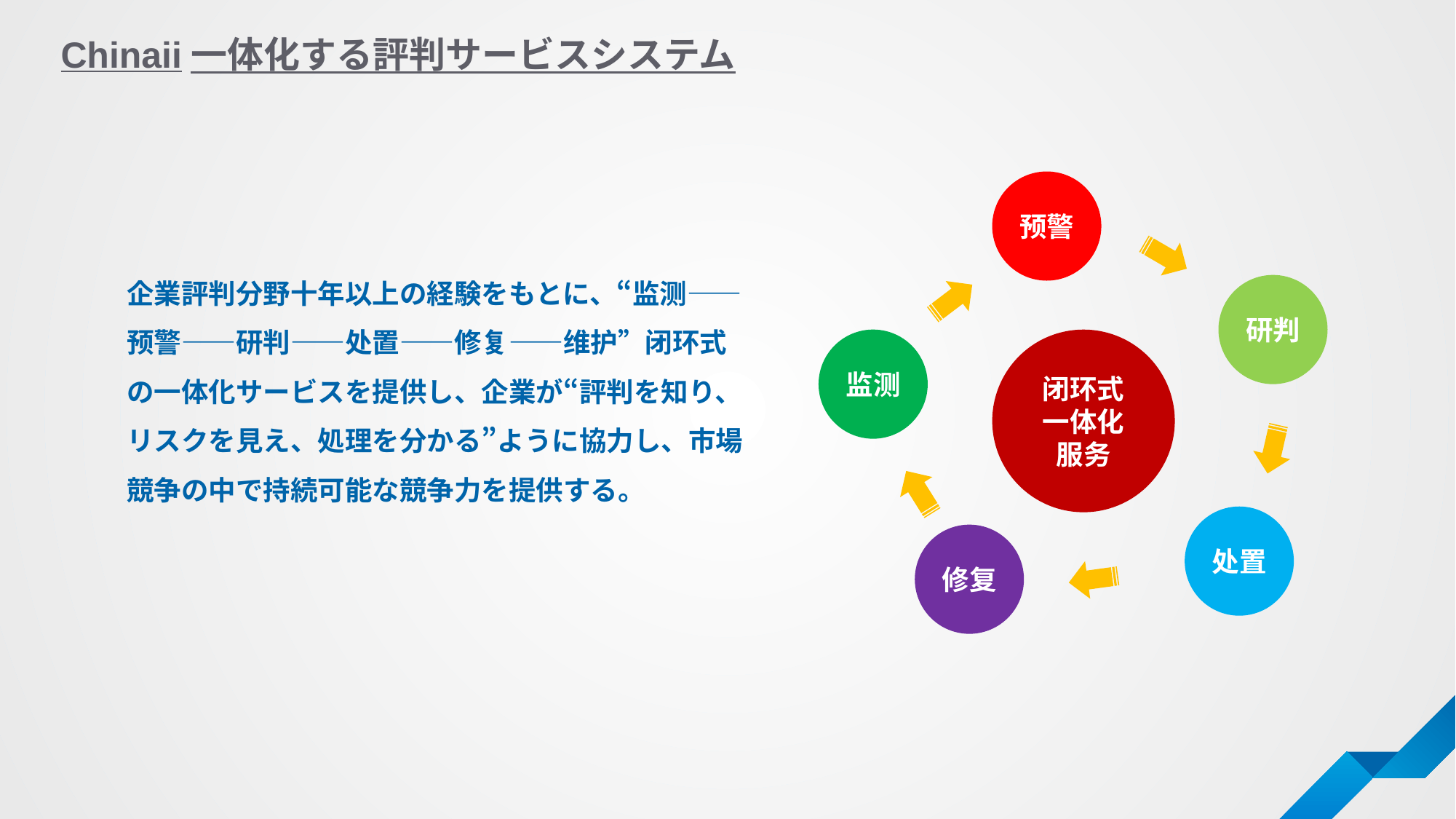

Chinaii一体化する評判サービスシステム
预警

研判

监测
闭环式一体化服务

处置
修复

企業評判分野十年以上の経験をもとに、“监测——预警——研判——处置——修复——维护”闭环式の一体化サービスを提供し、企業が“評判を知り、リスクを見え、処理を分かる”ように協力し、市場競争の中で持続可能な競争力を提供する。